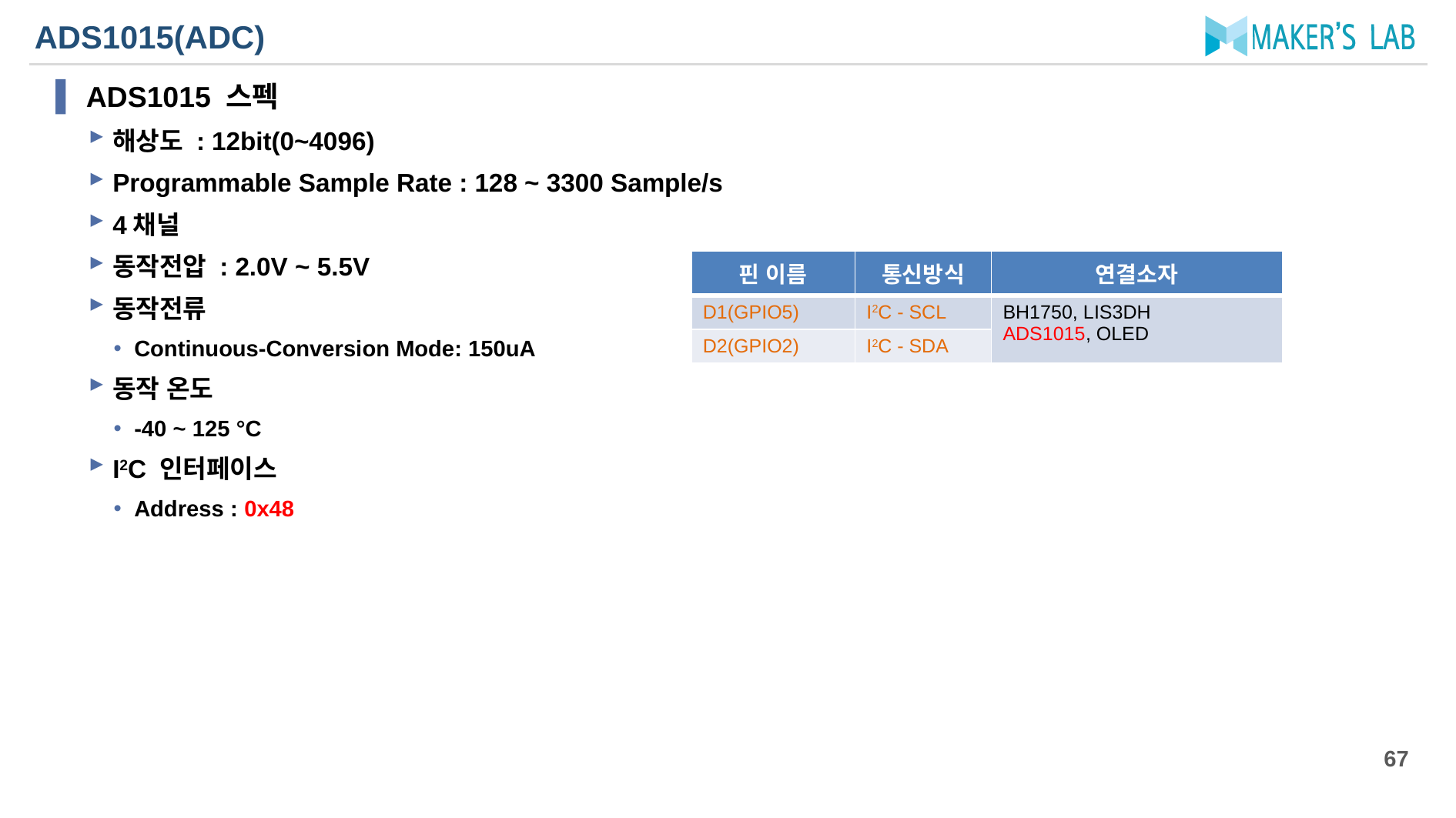

# ADS1015(ADC)
ADS1015 스펙
해상도 : 12bit(0~4096)
Programmable Sample Rate : 128 ~ 3300 Sample/s
4채널
동작전압 : 2.0V ~ 5.5V
동작전류
Continuous-Conversion Mode: 150uA
동작 온도
-40 ~ 125 °C
I2C 인터페이스
Address : 0x48

| 핀 이름 | 통신방식 | 연결소자 |
| --- | --- | --- |
| D1(GPIO5) | I2C - SCL | BH1750, LIS3DH ADS1015, OLED |
| D2(GPIO2) | I2C - SDA |  |
67